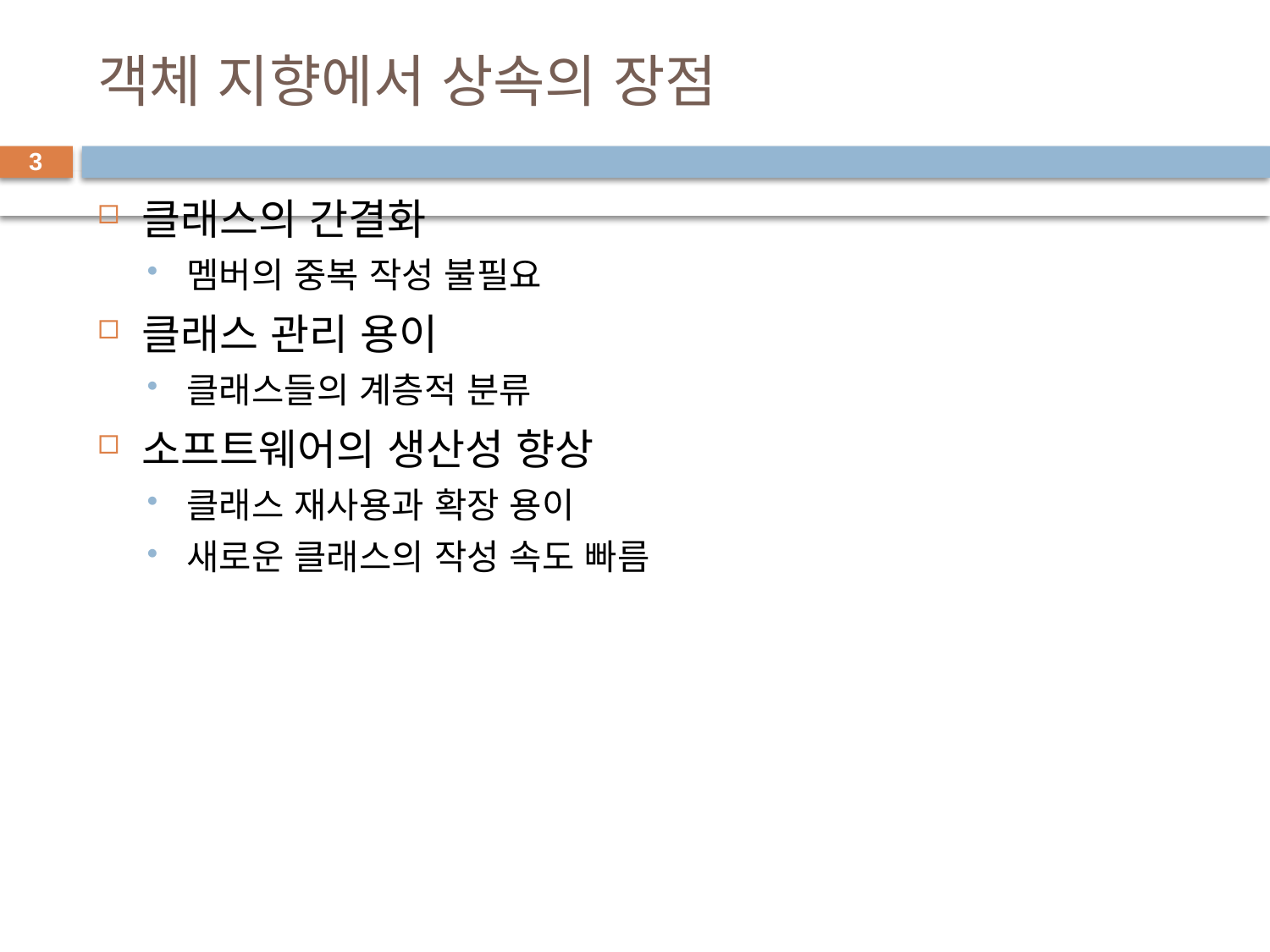

# 객체 지향에서 상속의 장점
3
클래스의 간결화
멤버의 중복 작성 불필요
클래스 관리 용이
클래스들의 계층적 분류
소프트웨어의 생산성 향상
클래스 재사용과 확장 용이
새로운 클래스의 작성 속도 빠름